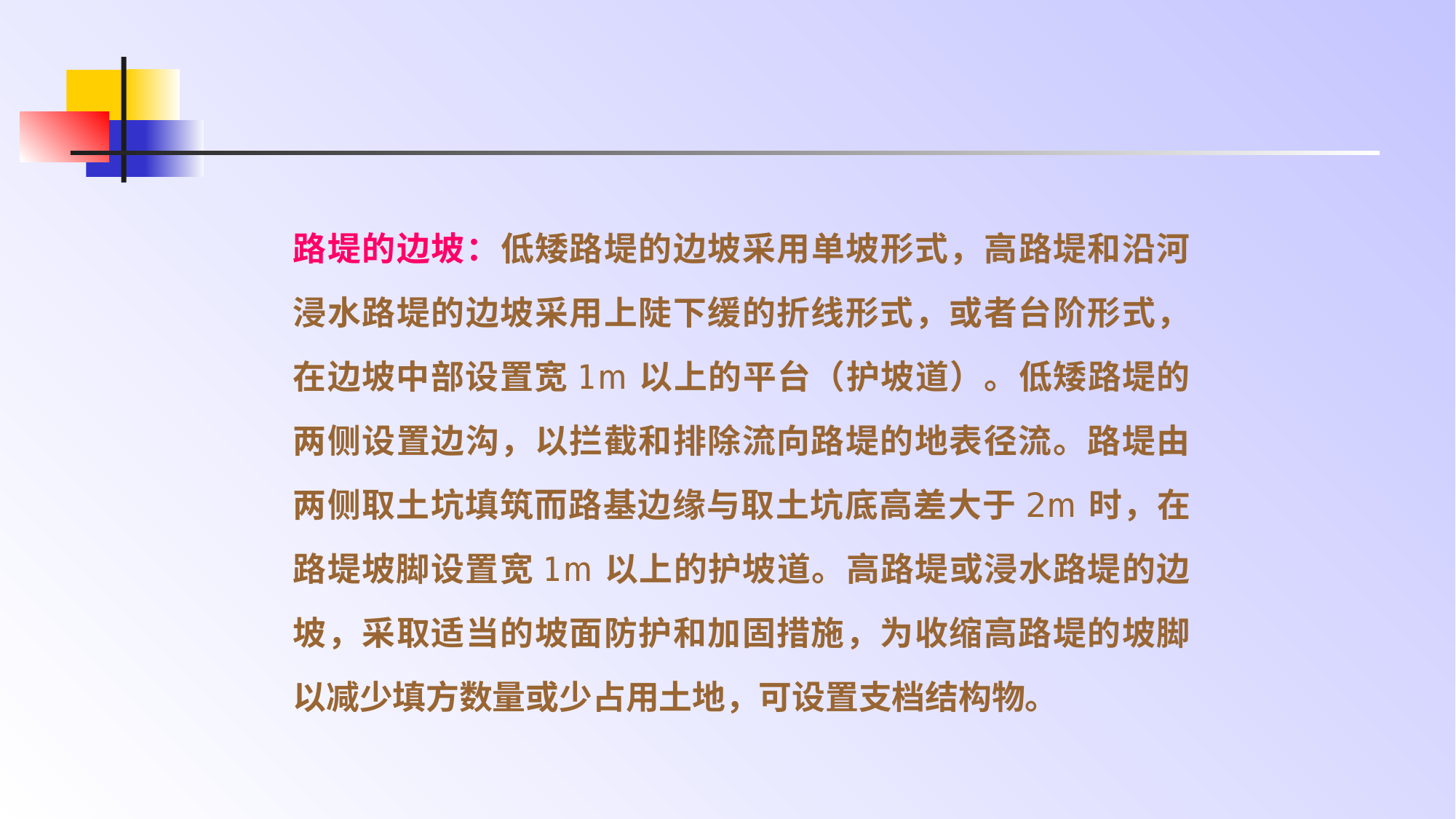

路堤的边坡：低矮路堤的边坡采用单坡形式，高路堤和沿河浸水路堤的边坡采用上陡下缓的折线形式，或者台阶形式，在边坡中部设置宽1m以上的平台（护坡道）。低矮路堤的两侧设置边沟，以拦截和排除流向路堤的地表径流。路堤由两侧取土坑填筑而路基边缘与取土坑底高差大于2m时，在路堤坡脚设置宽1m以上的护坡道。高路堤或浸水路堤的边坡，采取适当的坡面防护和加固措施，为收缩高路堤的坡脚以减少填方数量或少占用土地，可设置支档结构物。